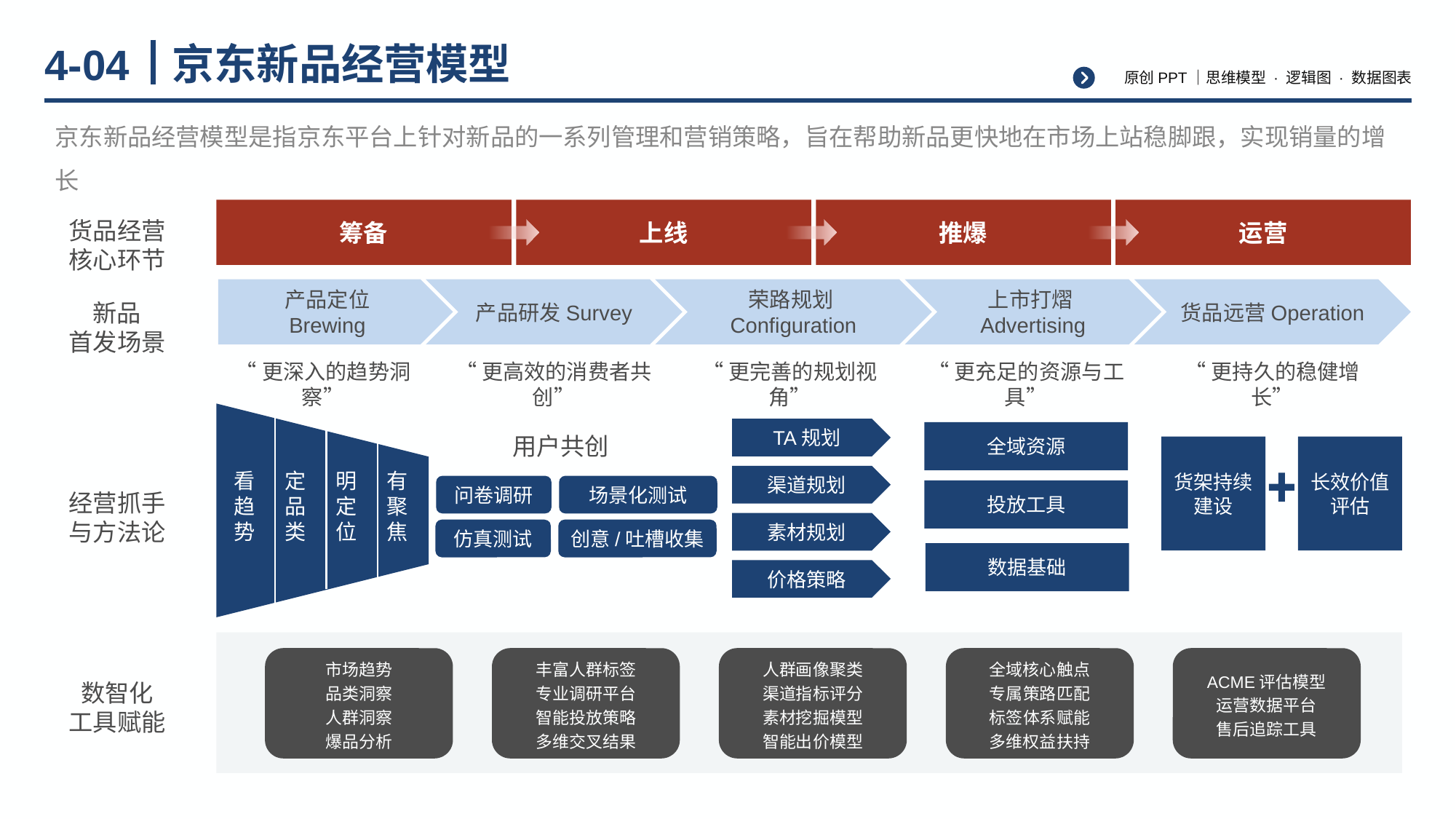

# 京东新品经营模型
4-04
京东新品经营模型是指京东平台上针对新品的一系列管理和营销策略，旨在帮助新品更快地在市场上站稳脚跟，实现销量的增长
筹备
上线
推爆
运营
货品经营
核心环节

产品定位
Brewing
产品研发Survey
荣路规划Configuration
上市打熠Advertising
货品远营Operation
新品
首发场景
“更深入的趋势洞察”
“更高效的消费者共创”
“更完善的规划视角”
“更充足的资源与工具”
“更持久的稳健增长”

TA规划
全域资源
用户共创
货架持续建设
长效价值评估
看趋势
定品类
明定位
有聚焦
渠道规划

问卷调研
场景化测试
投放工具
经营抓手
与方法论
素材规划
仿真测试
创意/吐槽收集
数据基础
价格策略

市场趋势
品类洞察
人群洞察
爆品分析
丰富人群标签
专业调研平台
智能投放策略
多维交叉结果
人群画像聚类
渠道指标评分
素材挖掘模型
智能出价模型
全域核心触点
专属策路匹配
标签体系赋能
多维权益扶持
ACME评估模型
运营数据平台
售后追踪工具
数智化
工具赋能